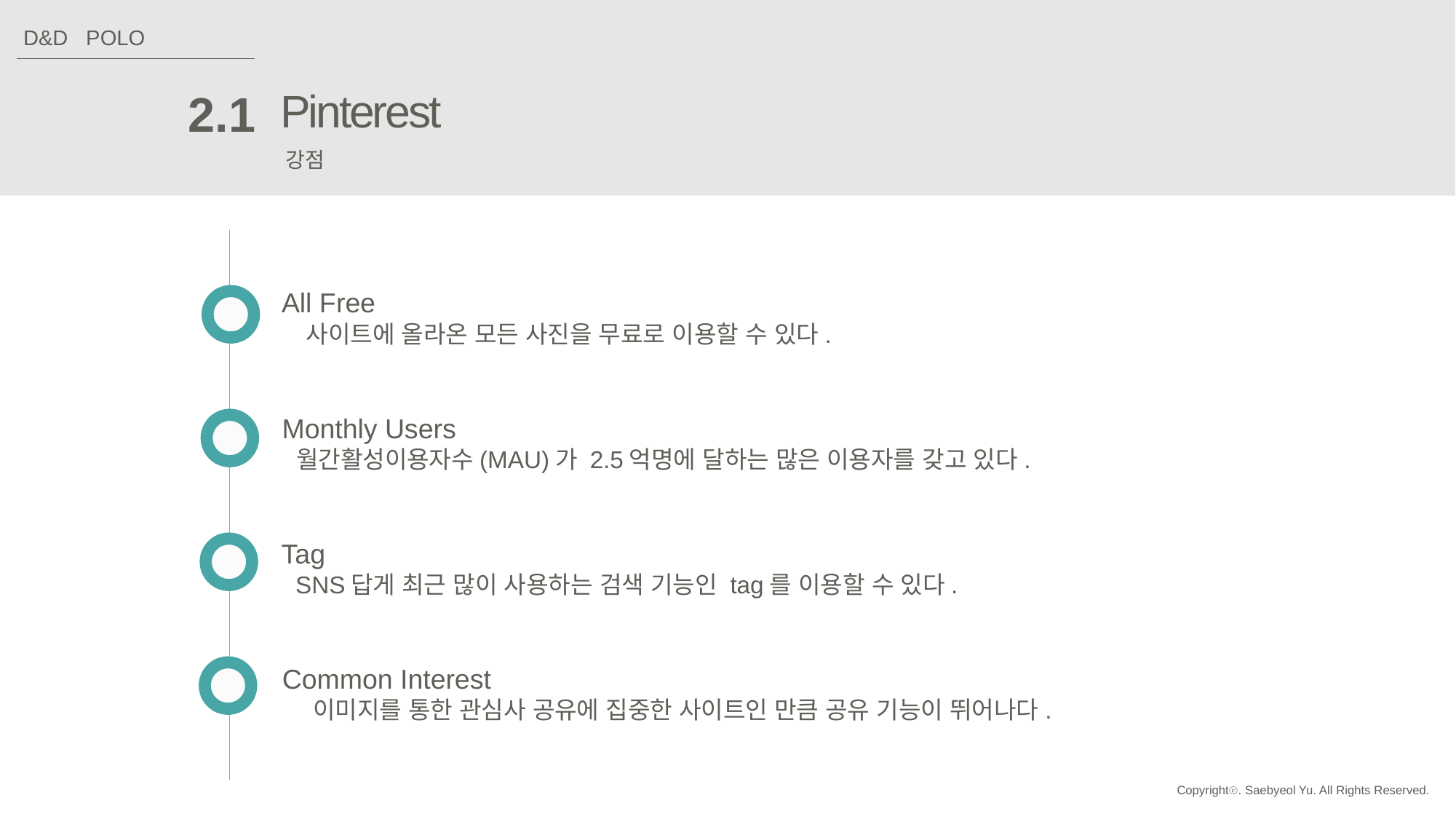

D&D   POLO
Pinterest
2.1
강점

All Free
사이트에 올라온 모든 사진을 무료로 이용할 수 있다.
Monthly Users
월간활성이용자수(MAU)가 2.5억명에 달하는 많은 이용자를 갖고 있다.
Tag
SNS답게 최근 많이 사용하는 검색 기능인 tag를 이용할 수 있다.
Common Interest
이미지를 통한 관심사 공유에 집중한 사이트인 만큼 공유 기능이 뛰어나다.